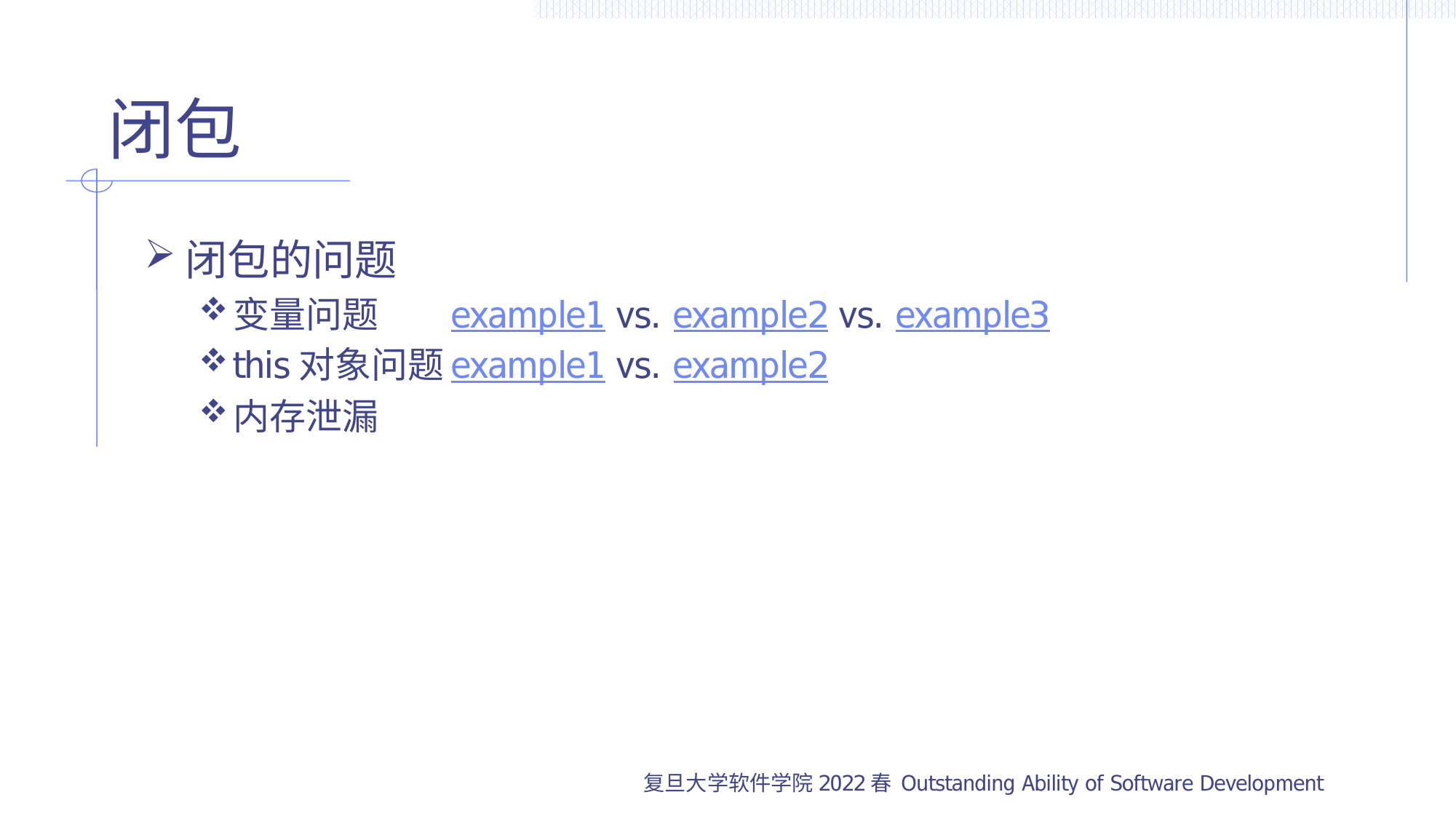

# 闭包
闭包的问题
变量问题	example1 vs. example2 vs. example3
this对象问题	example1 vs. example2
内存泄漏